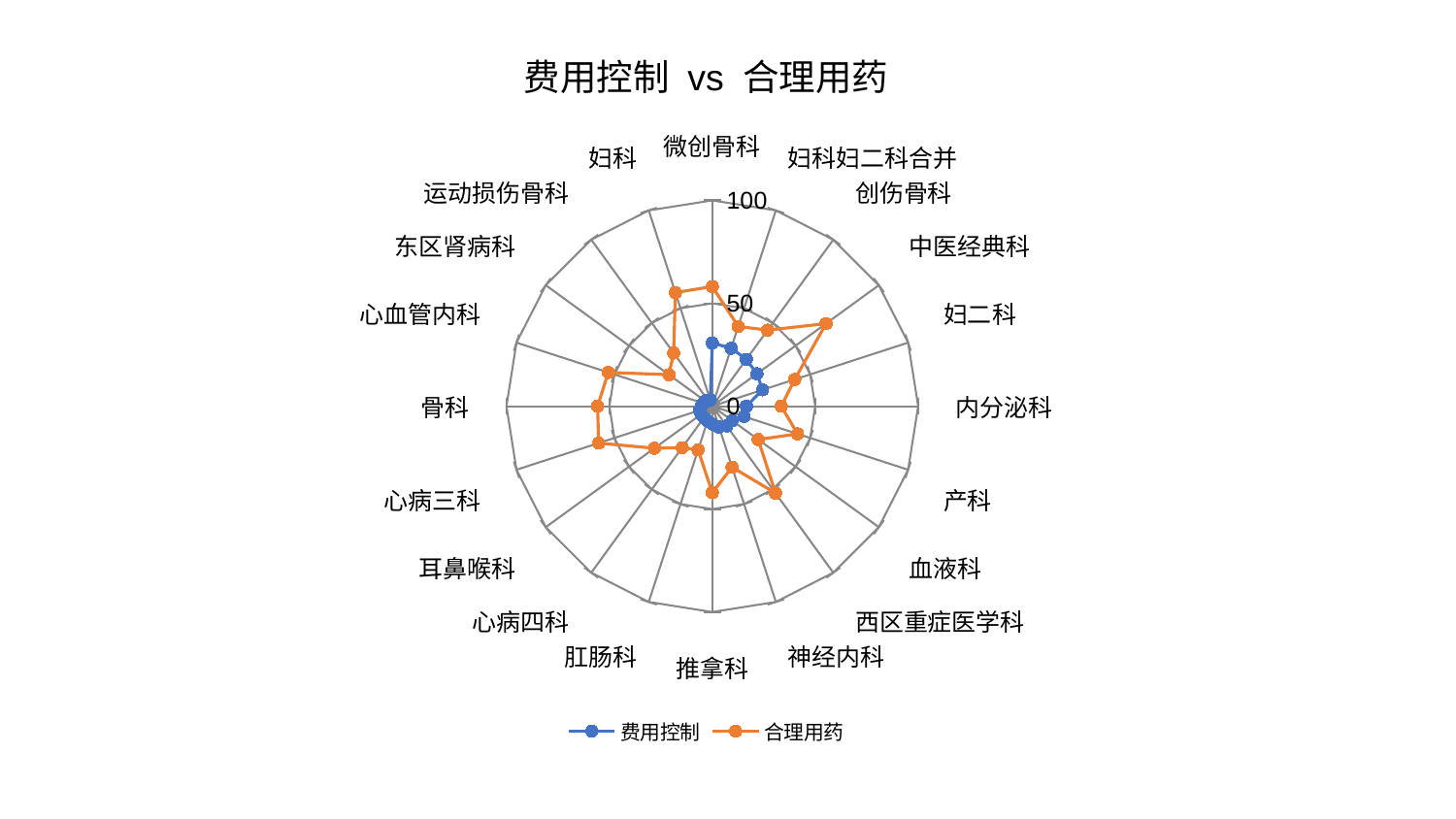

### Chart: 费用控制 vs 合理用药

| Category | 费用控制 | 合理用药 |
|---|---|---|
| 微创骨科 | 30.699231655211413 | 58.146818998734815 |
| 妇科妇二科合并 | 29.653118859886682 | 40.75681307586777 |
| 创伤骨科 | 28.173083856328034 | 45.68038462226066 |
| 中医经典科 | 26.80723204313603 | 68.28629013920079 |
| 妇二科 | 25.653244194771858 | 42.10010804123255 |
| 内分泌科 | 16.609420699194096 | 33.47418249398445 |
| 产科 | 16.24401614666569 | 43.582982638822344 |
| 血液科 | 11.90254492529241 | 27.581008380791317 |
| 西区重症医学科 | 11.89245624952706 | 52.267178547215565 |
| 神经内科 | 10.647044775373688 | 31.170859769991555 |
| 推拿科 | 8.628009867452263 | 42.063066296561374 |
| 肛肠科 | 7.618665307524928 | 22.349219840216918 |
| 心病四科 | 6.761113619612885 | 24.906038605420388 |
| 耳鼻喉科 | 6.726398397127294 | 34.775957062345825 |
| 心病三科 | 6.567787491373004 | 58.04177588766712 |
| 骨科 | 5.327836908076191 | 55.71709227716002 |
| 心血管内科 | 4.692118624113261 | 53.11637483340965 |
| 东区肾病科 | 4.328541955640158 | 26.051710003620368 |
| 运动损伤骨科 | 3.232303970144935 | 31.943576640724757 |
| 妇科 | 3.1228378652848345 | 58.034525888603994 |
40